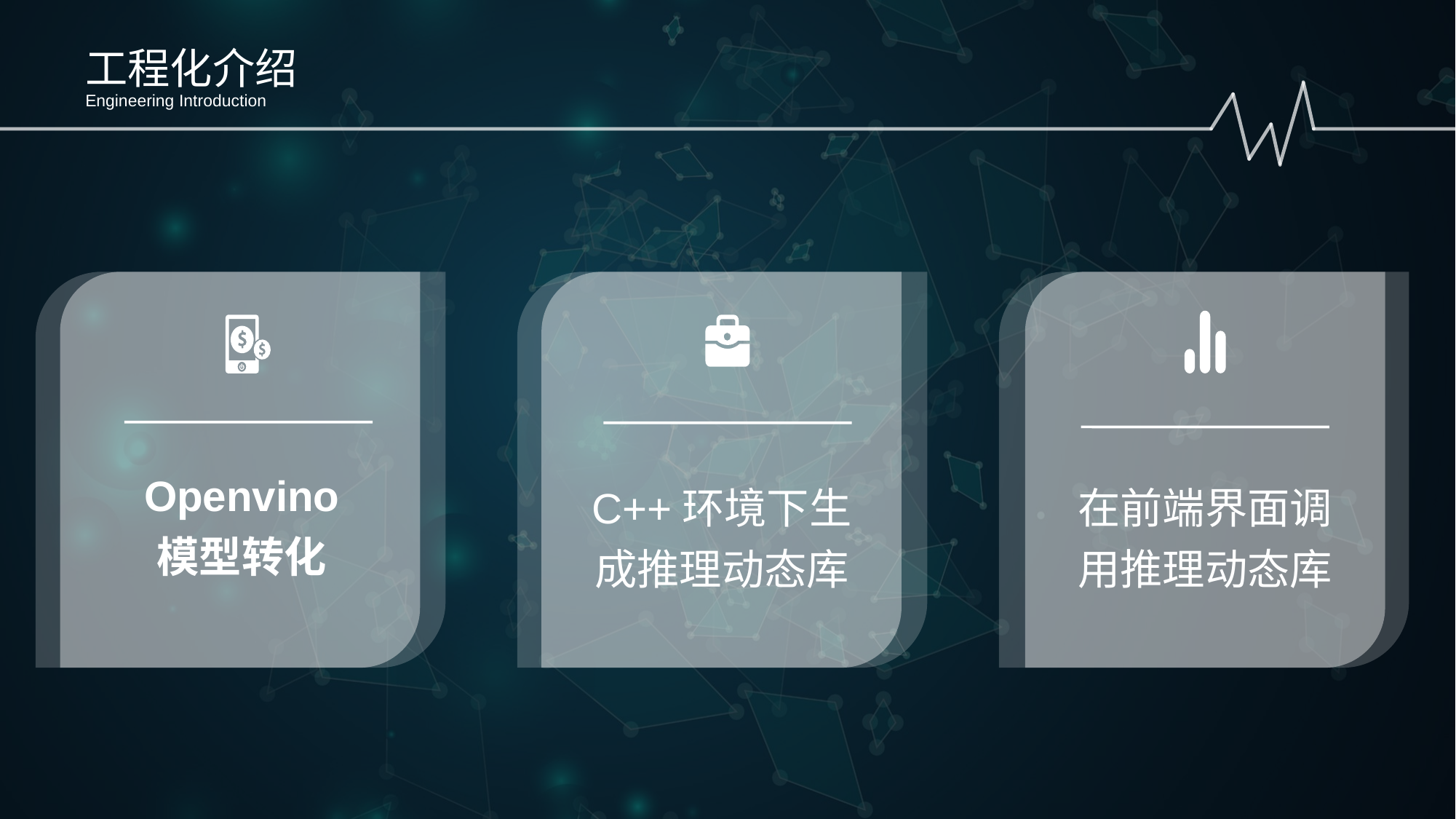

工程化介绍
Engineering Introduction

Openvino
模型转化

C++环境下生成推理动态库

在前端界面调用推理动态库